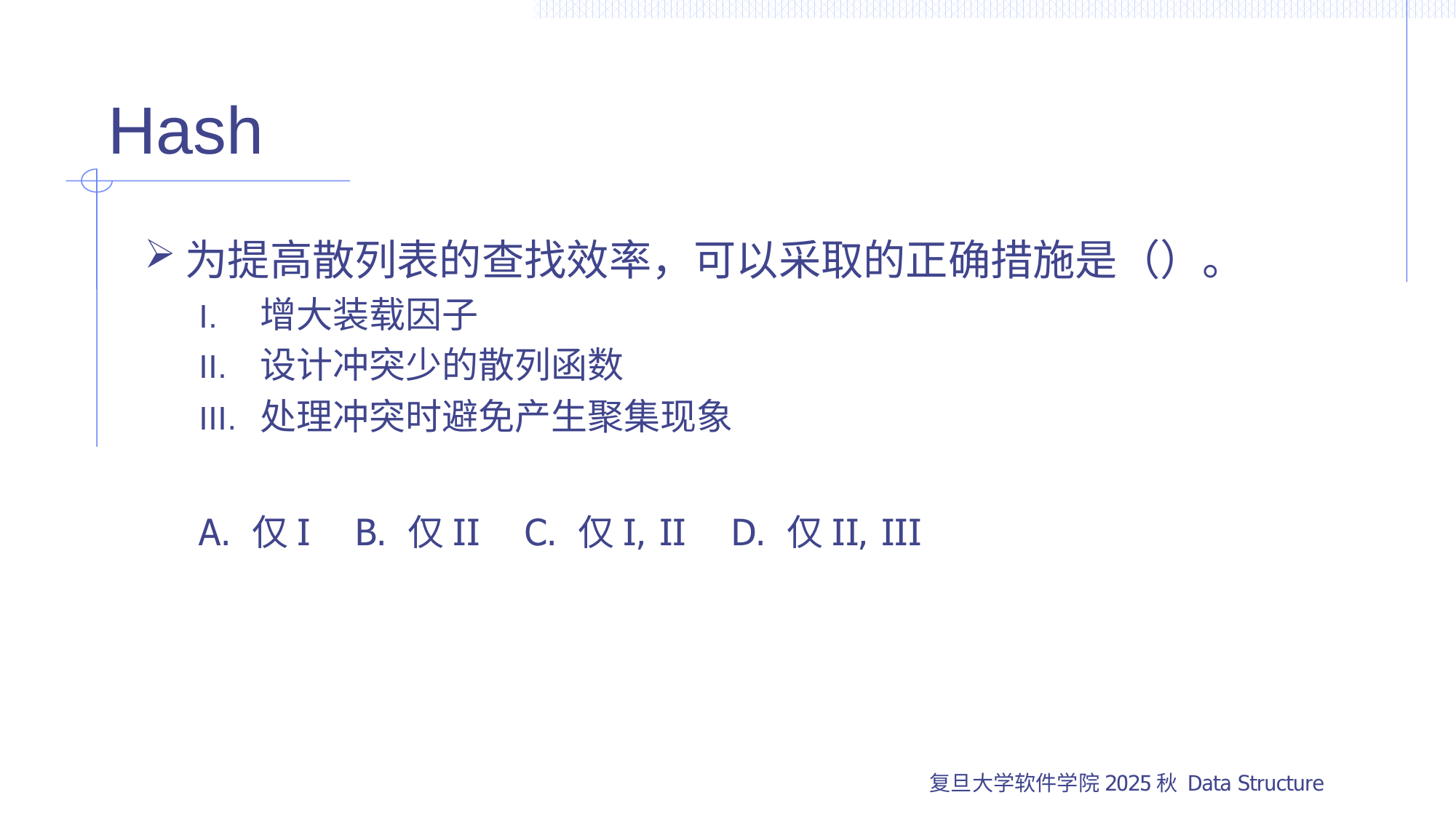

# Hash
为提高散列表的查找效率，可以采取的正确措施是（）。
增大装载因子
设计冲突少的散列函数
处理冲突时避免产生聚集现象

A. 仅I    B. 仅II    C. 仅I, II    D. 仅II, III